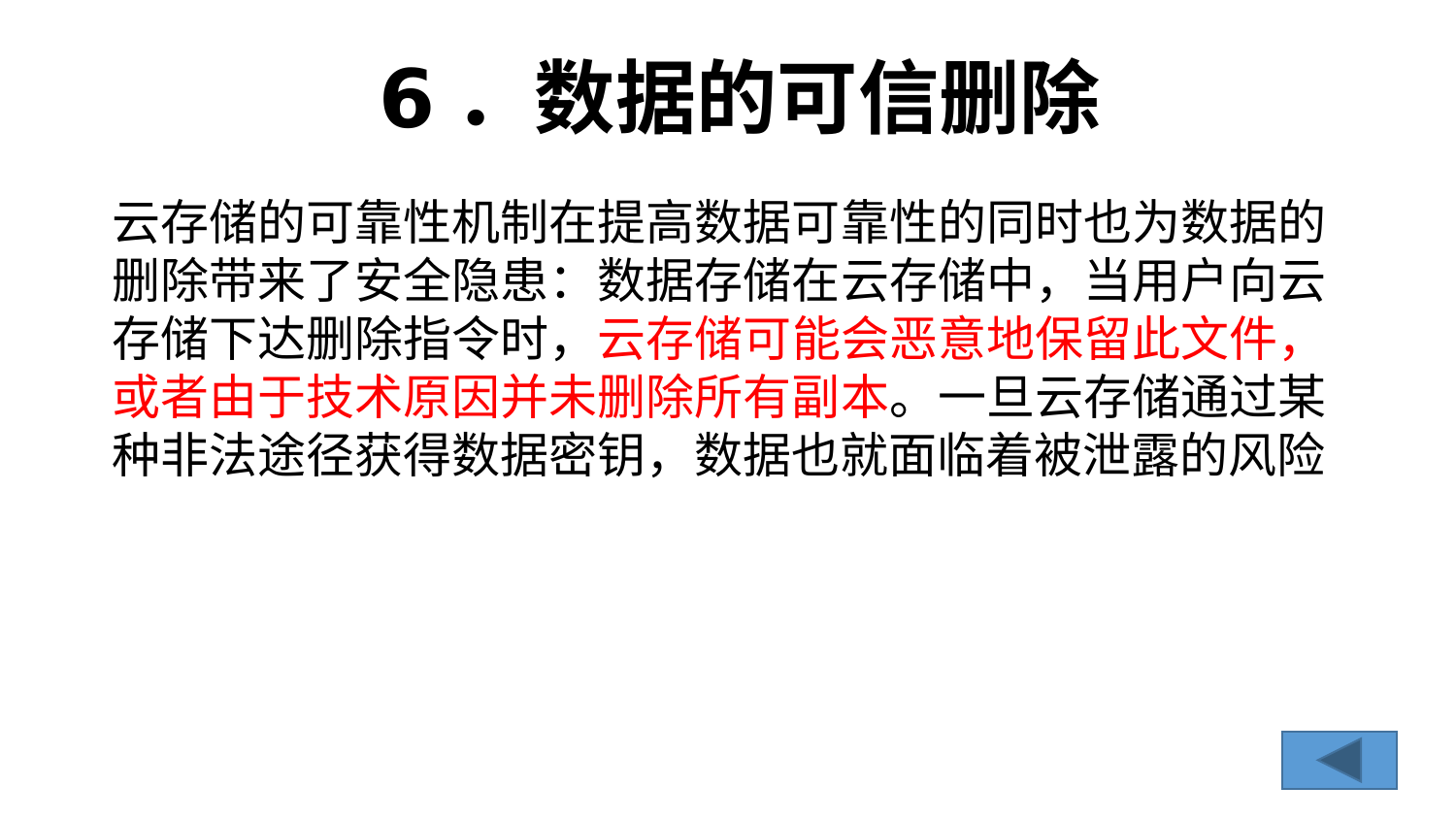

# 6．数据的可信删除
云存储的可靠性机制在提高数据可靠性的同时也为数据的 删除带来了安全隐患：数据存储在云存储中，当用户向云 存储下达删除指令时，云存储可能会恶意地保留此文件， 或者由于技术原因并未删除所有副本。一旦云存储通过某 种非法途径获得数据密钥，数据也就面临着被泄露的风险